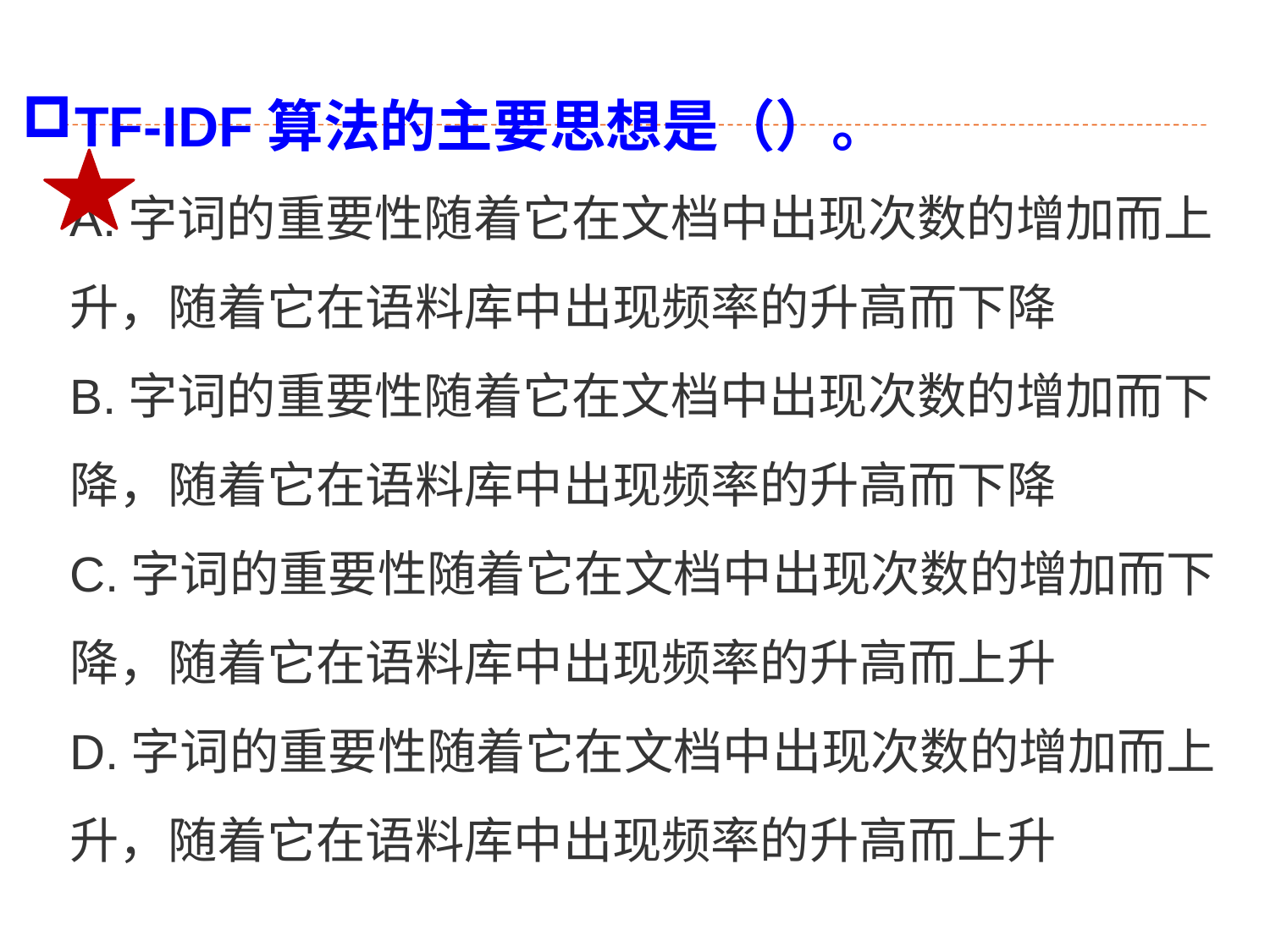

TF-IDF算法的主要思想是（）。
A.字词的重要性随着它在文档中出现次数的增加而上升，随着它在语料库中出现频率的升高而下降
B.字词的重要性随着它在文档中出现次数的增加而下降，随着它在语料库中出现频率的升高而下降
C.字词的重要性随着它在文档中出现次数的增加而下降，随着它在语料库中出现频率的升高而上升
D.字词的重要性随着它在文档中出现次数的增加而上升，随着它在语料库中出现频率的升高而上升